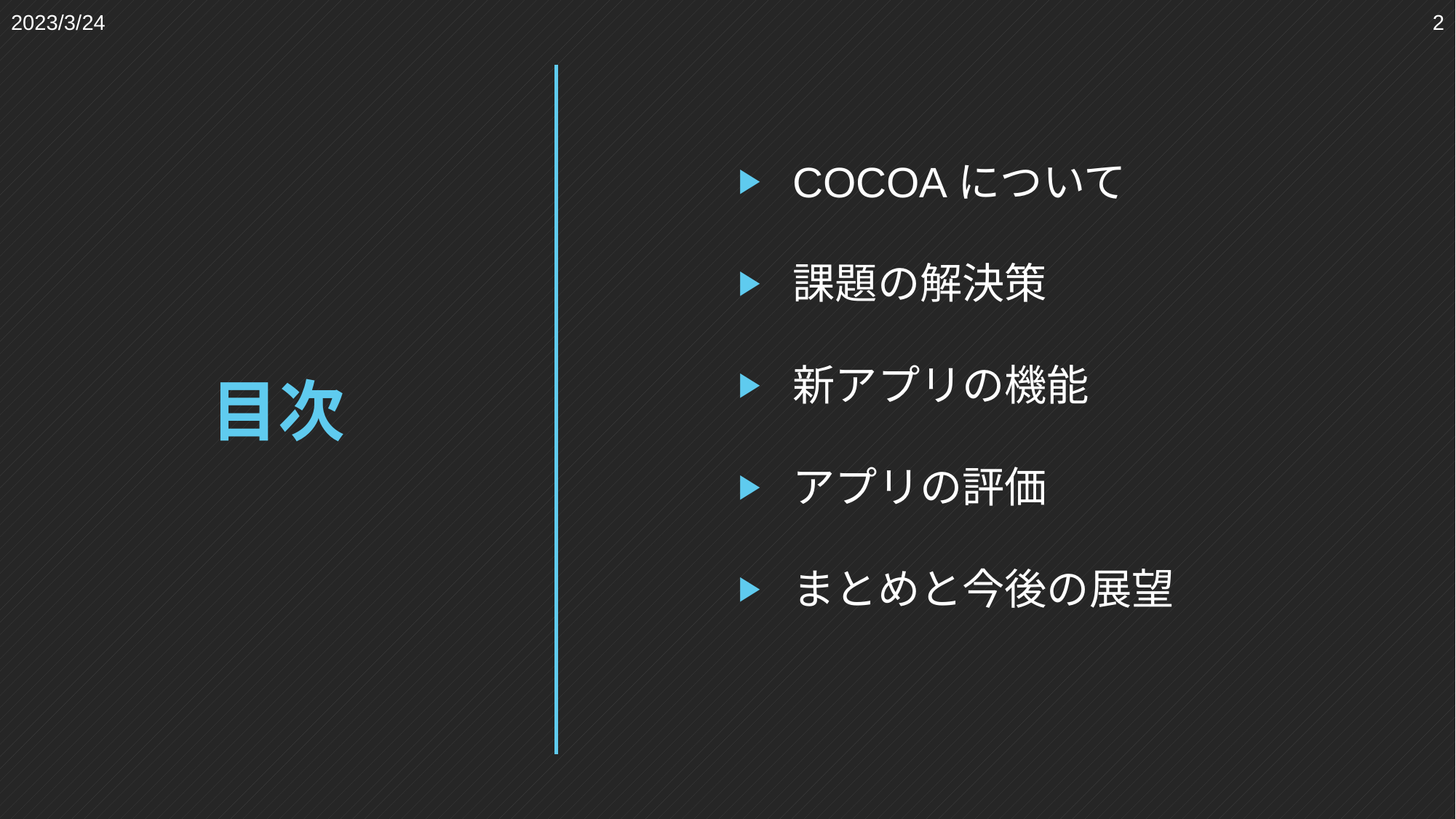

2023/3/24
2
COCOAについて

課題の解決策

新アプリの機能

アプリの評価

まとめと今後の展望

目次